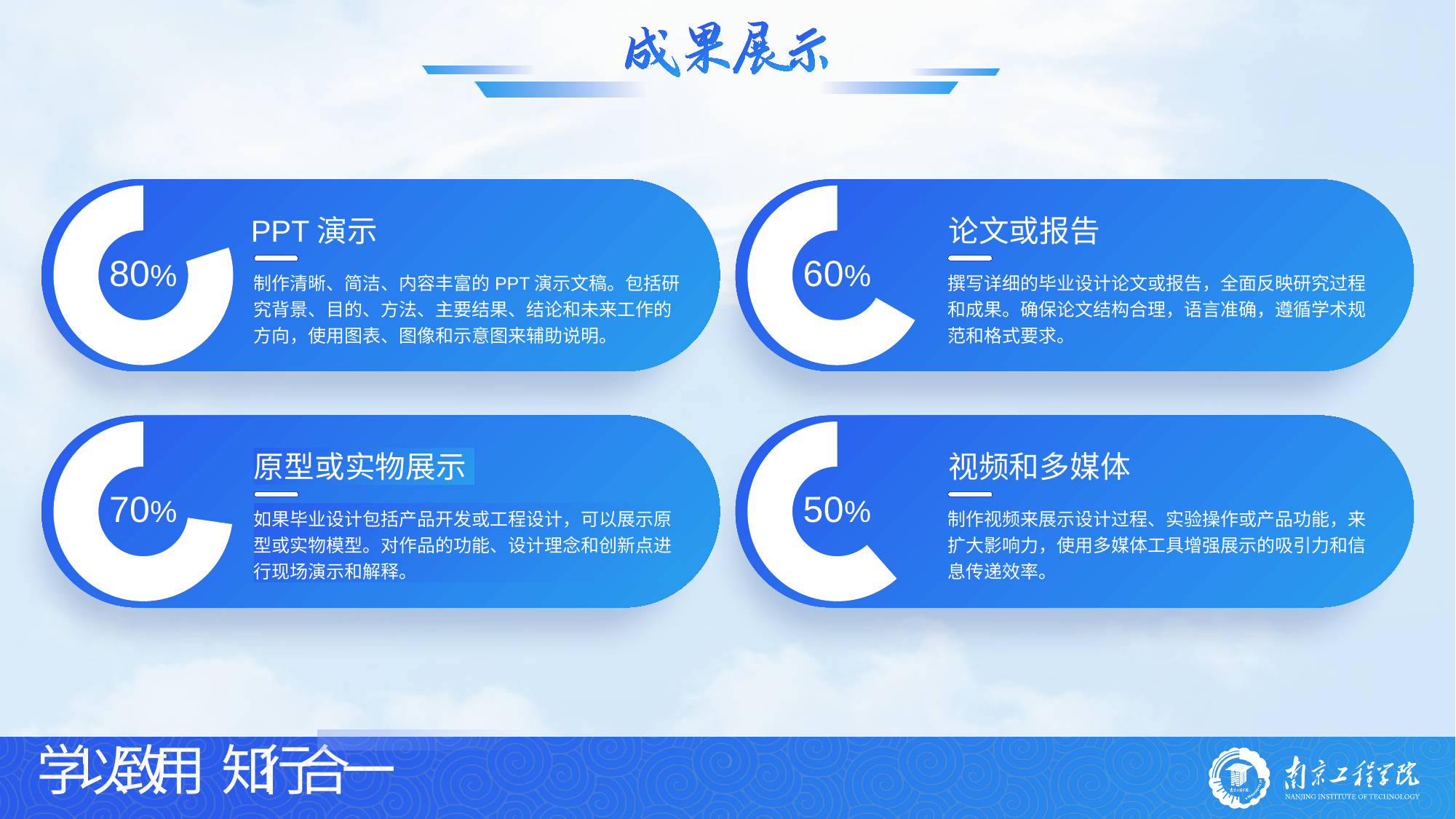

### Chart

| Category | 系列 1 |
|---|---|
| <1000 | 40.0 |
| 1000-3000 | 80.0 |
论文或报告

撰写详细的毕业设计论文或报告，全面反映研究过程和成果。确保论文结构合理，语言准确，遵循学术规范和格式要求。

### Chart

| Category | 系列 1 |
|---|---|
| <1000 | 20.0 |
| 1000-3000 | 80.0 |
PPT演示

制作清晰、简洁、内容丰富的PPT演示文稿。包括研究背景、目的、方法、主要结果、结论和未来工作的方向，使用图表、图像和示意图来辅助说明。

### Chart

| Category | 系列 1 |
|---|---|
| <1000 | 30.0 |
| 1000-3000 | 80.0 |
原型或实物展示

如果毕业设计包括产品开发或工程设计，可以展示原型或实物模型。对作品的功能、设计理念和创新点进行现场演示和解释。

### Chart

| Category | 系列 1 |
|---|---|
| <1000 | 50.0 |
| 1000-3000 | 80.0 |
视频和多媒体

制作视频来展示设计过程、实验操作或产品功能，来扩大影响力，使用多媒体工具增强展示的吸引力和信息传递效率。